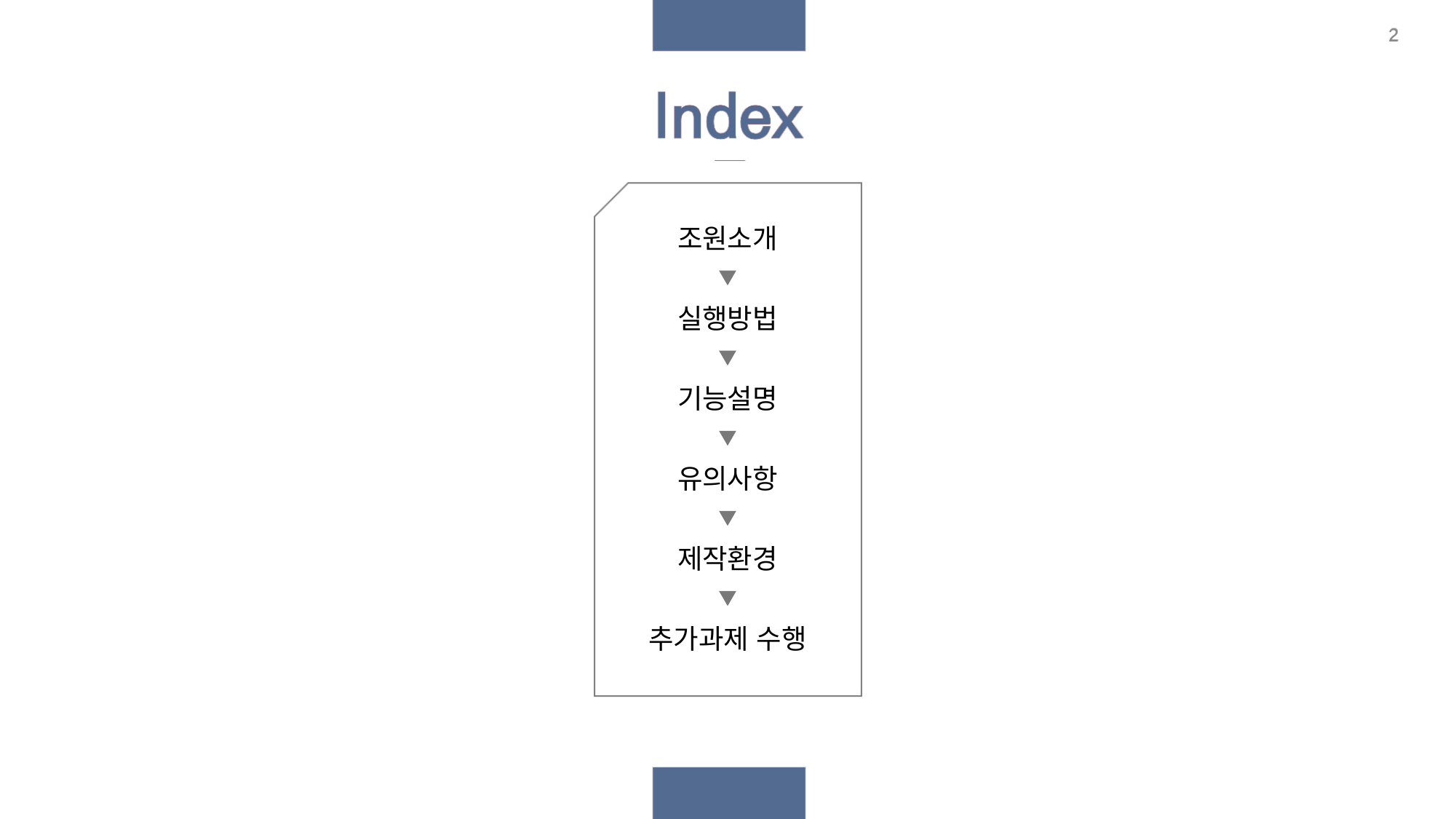

2
조원소개

실행방법

기능설명

유의사항

제작환경

추가과제 수행